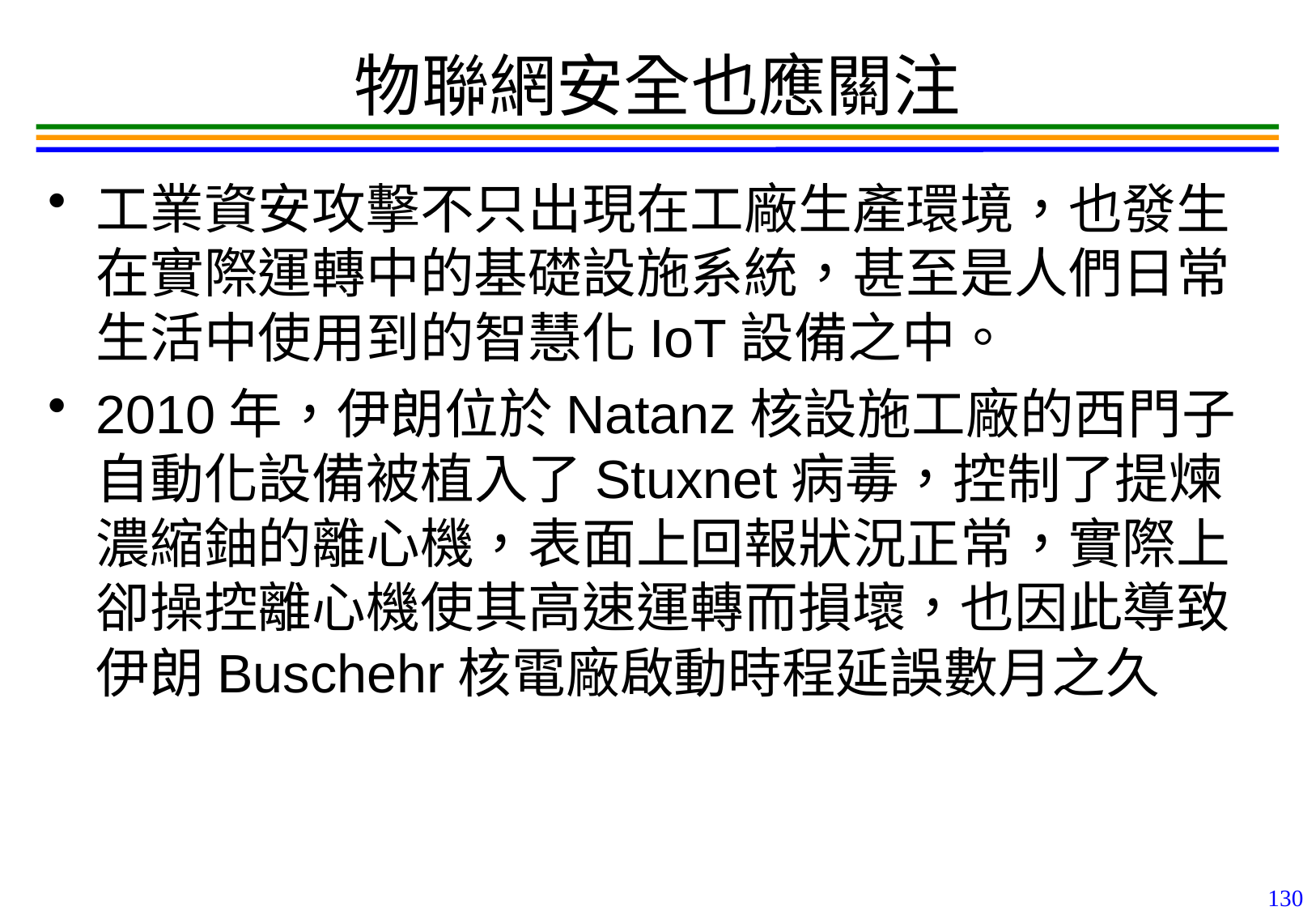

130
# 物聯網安全也應關注
工業資安攻擊不只出現在工廠生產環境，也發生在實際運轉中的基礎設施系統，甚至是人們日常生活中使用到的智慧化IoT設備之中。
2010年，伊朗位於Natanz核設施工廠的西門子自動化設備被植入了Stuxnet病毒，控制了提煉濃縮鈾的離心機，表面上回報狀況正常，實際上卻操控離心機使其高速運轉而損壞，也因此導致伊朗Buschehr核電廠啟動時程延誤數月之久